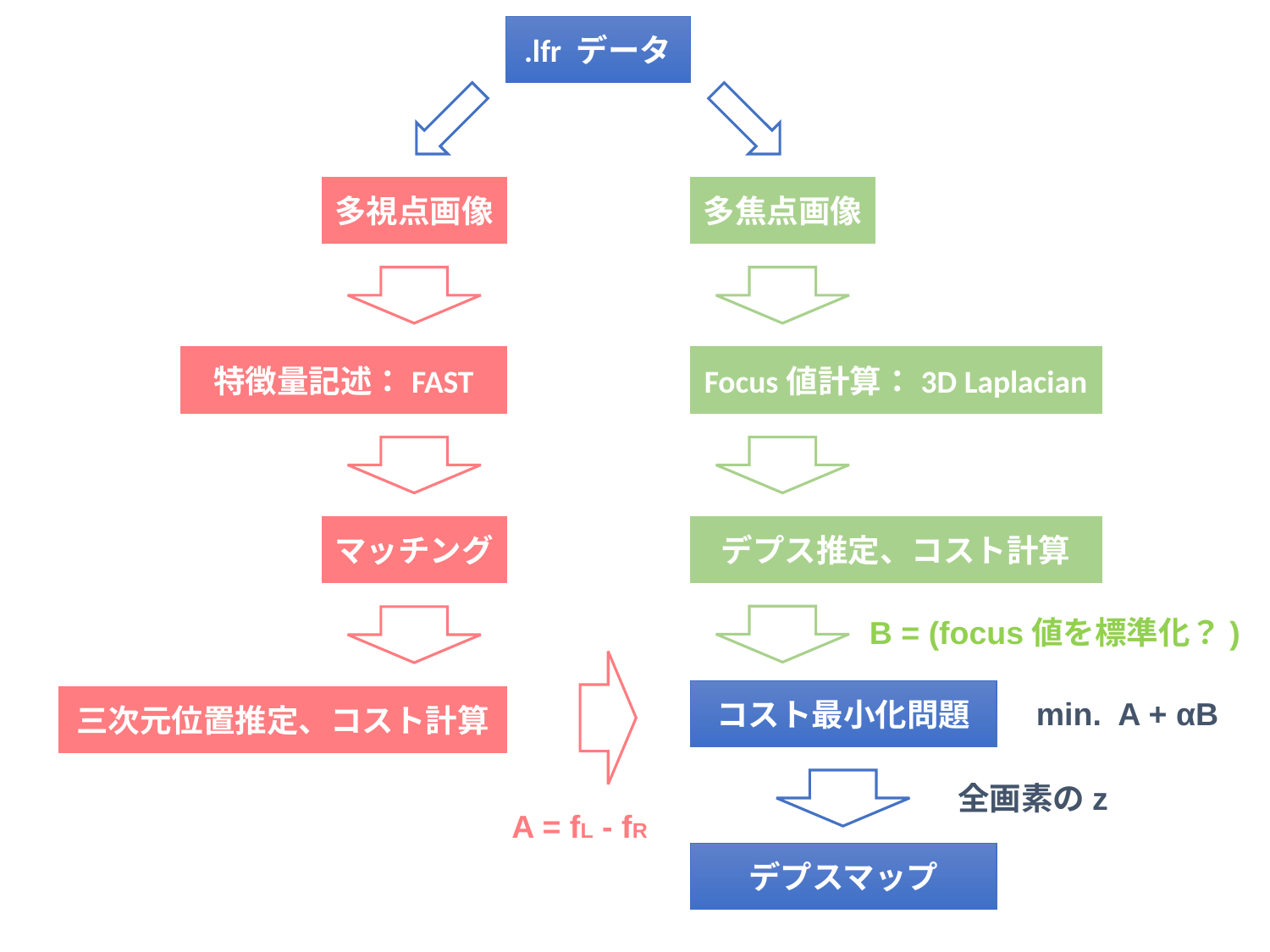

.lfr データ

多視点画像
多焦点画像

特徴量記述：FAST
Focus値計算：3D Laplacian

マッチング
デプス推定、コスト計算
B = (focus値を標準化？)

コスト最小化問題
三次元位置推定、コスト計算
min.  A + αB

全画素のz
A = fL - fR
デプスマップ